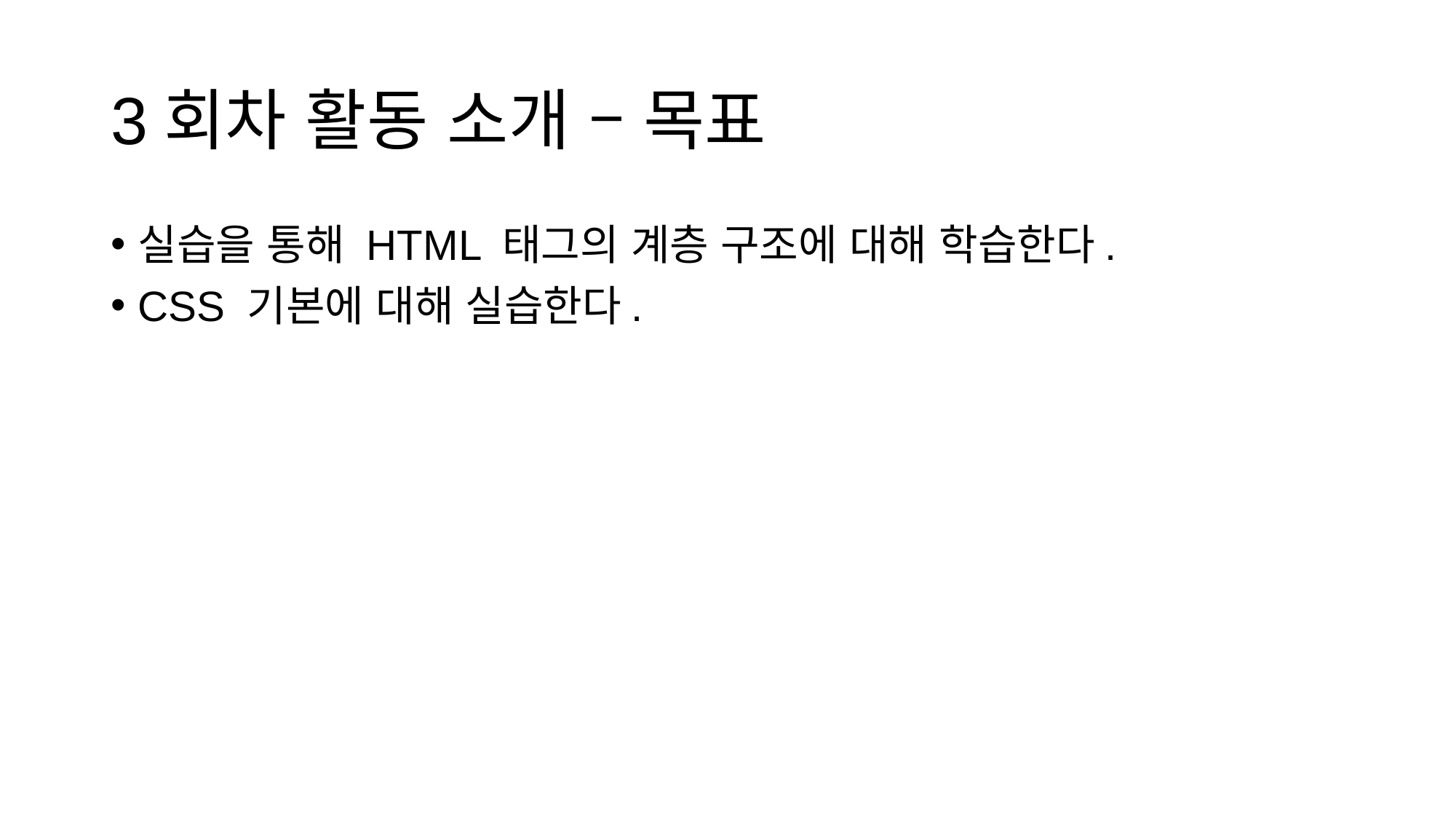

# 3회차 활동 소개 – 목표
실습을 통해 HTML 태그의 계층 구조에 대해 학습한다.
CSS 기본에 대해 실습한다.